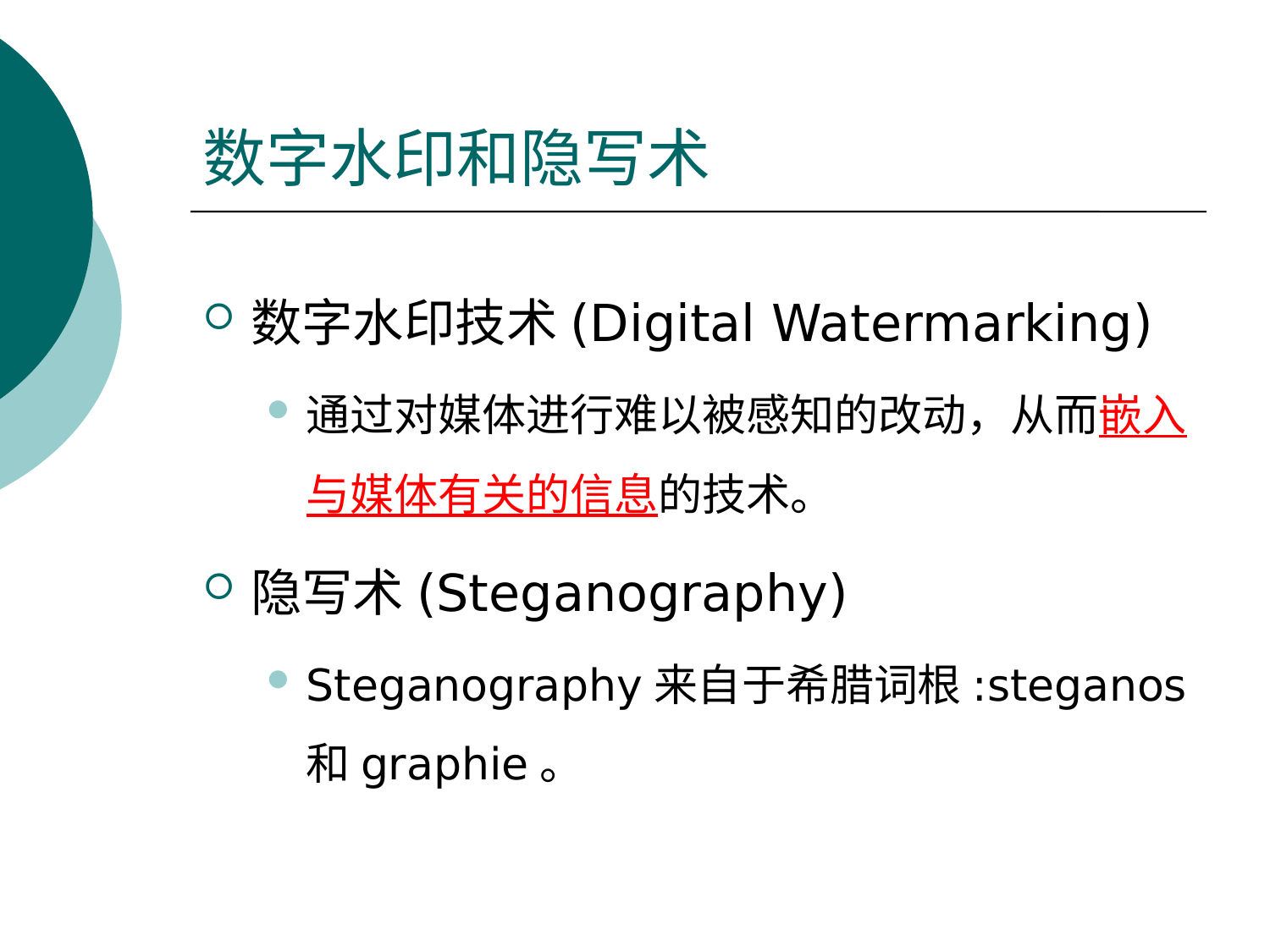

# 数字水印和隐写术
数字水印技术(Digital Watermarking)
通过对媒体进行难以被感知的改动，从而嵌入与媒体有关的信息的技术。
隐写术(Steganography)
Steganography来自于希腊词根:steganos和graphie。